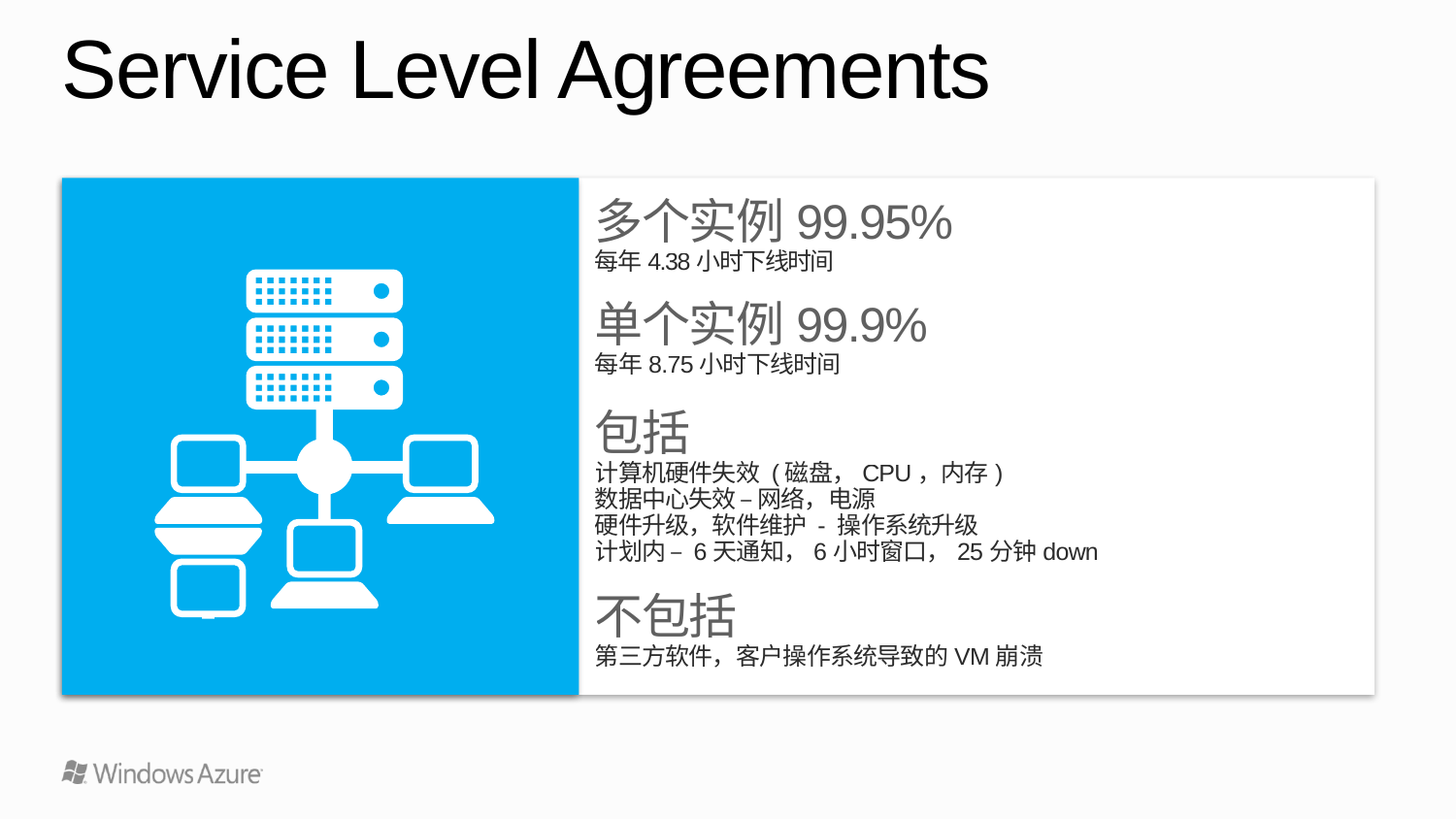

# Service Level Agreements

多个实例99.95%
每年4.38小时下线时间

单个实例99.9%
每年8.75小时下线时间
包括
计算机硬件失效 (磁盘，CPU，内存)
数据中心失效 – 网络，电源
硬件升级，软件维护 - 操作系统升级
计划内 – 6天通知，6小时窗口，25分钟down
不包括
第三方软件，客户操作系统导致的VM崩溃